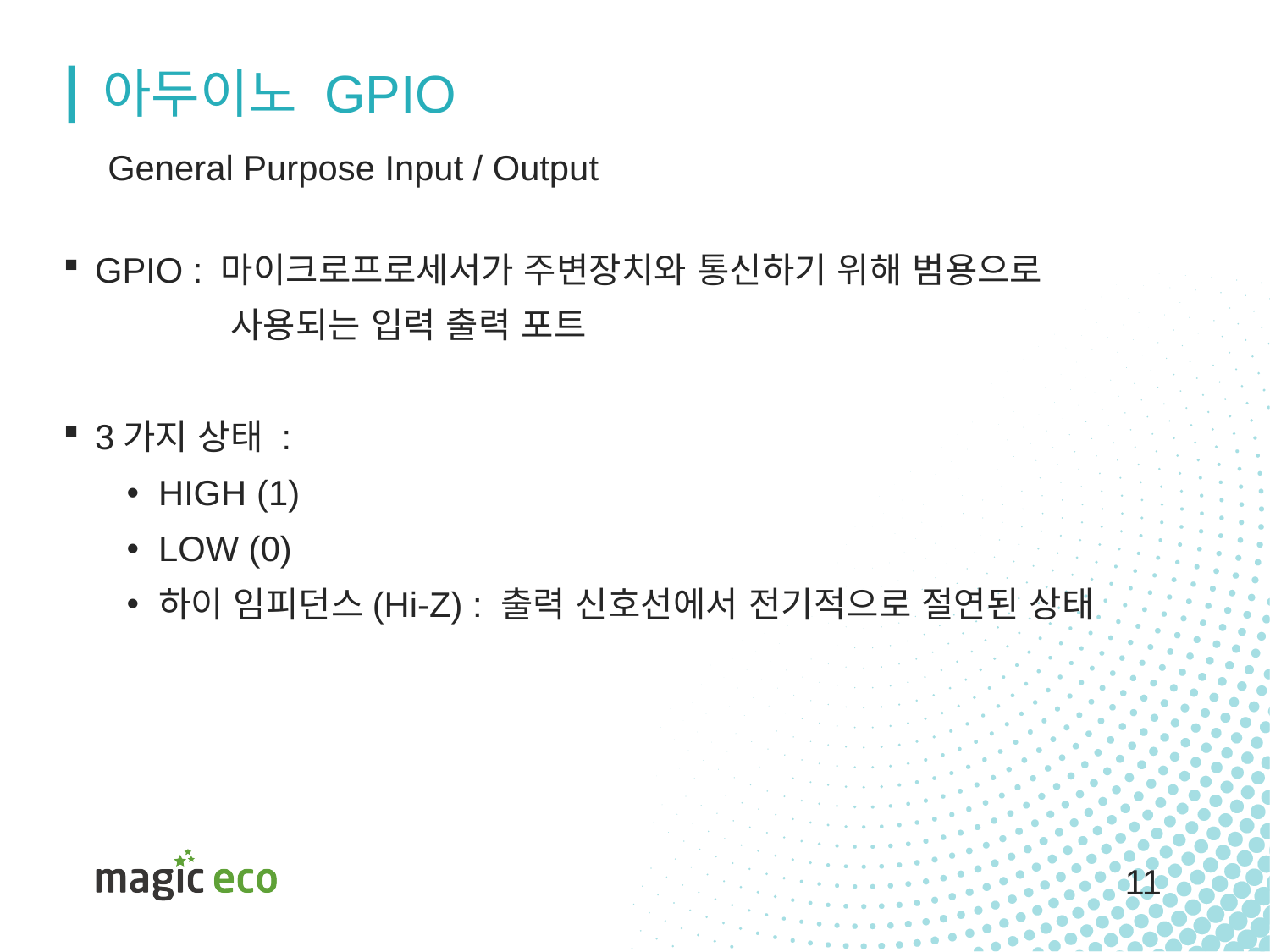

# 아두이노 GPIO
General Purpose Input / Output
GPIO : 마이크로프로세서가 주변장치와 통신하기 위해 범용으로
                사용되는 입력 출력 포트

3가지 상태 :
HIGH (1)
LOW (0)
하이 임피던스(Hi-Z) : 출력 신호선에서 전기적으로 절연된 상태